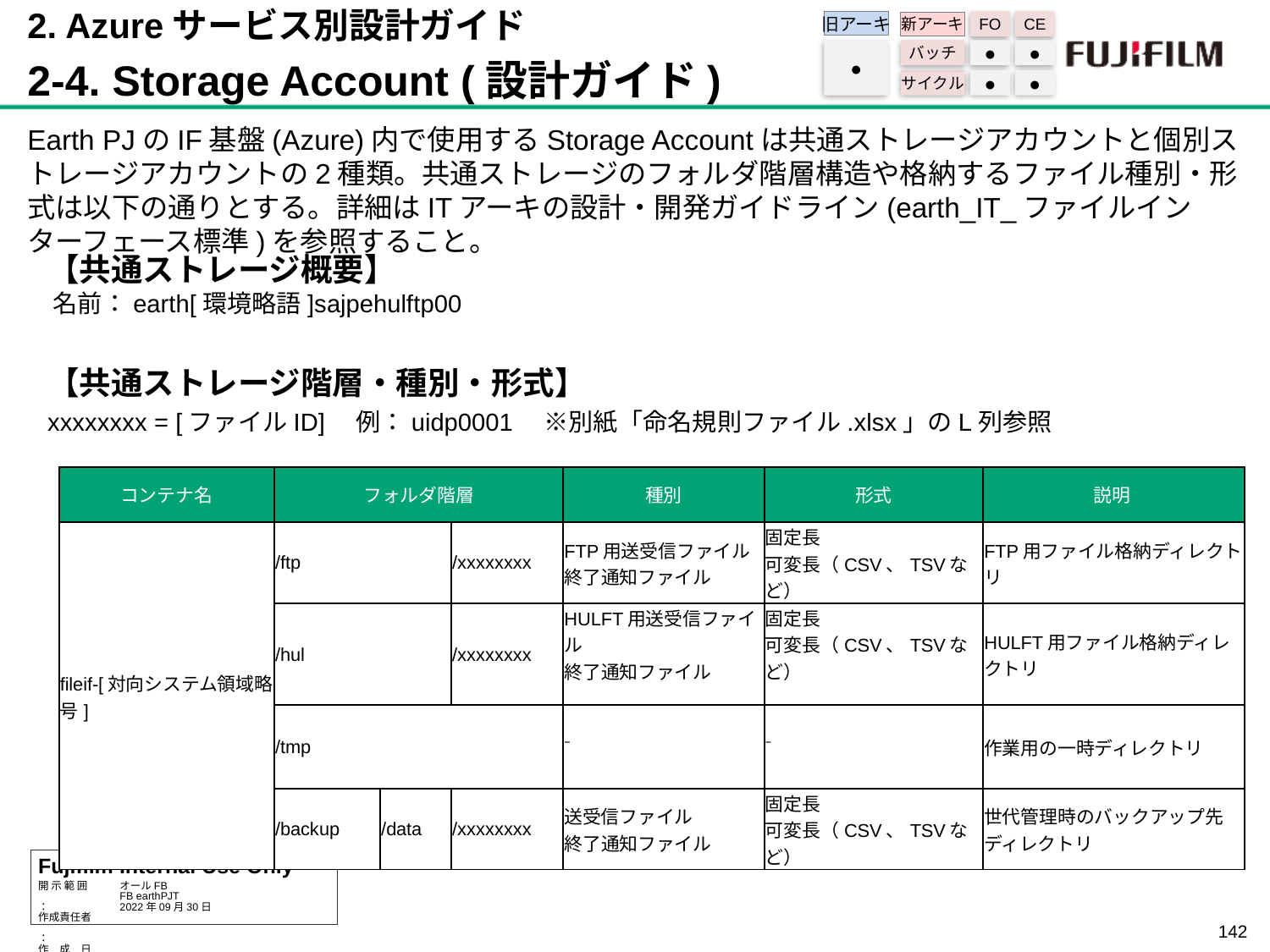

2. Azureサービス別設計ガイド
2-4. Storage Account (設計ガイド)
旧アーキ
FO
CE
新アーキ
バッチ
●
●
サイクル
●
●
●
Earth PJのIF基盤(Azure)内で使用するStorage Accountは共通ストレージアカウントと個別ストレージアカウントの2種類。共通ストレージのフォルダ階層構造や格納するファイル種別・形式は以下の通りとする。詳細はITアーキの設計・開発ガイドライン(earth_IT_ファイルインターフェース標準)を参照すること。

【共通ストレージ概要】
 名前：earth[環境略語]sajpehulftp00

【共通ストレージ階層・種別・形式】
xxxxxxxx = [ファイルID]　例：uidp0001　※別紙「命名規則ファイル.xlsx」のL列参照

| コンテナ名 | フォルダ階層 |  |  | 種別 | 形式 | 説明 |
| --- | --- | --- | --- | --- | --- | --- |
| fileif-[対向システム領域略号] | /ftp |  | /xxxxxxxx | FTP用送受信ファイル 終了通知ファイル | 固定長 可変長（CSV、TSVなど） | FTP用ファイル格納ディレクトリ |
|  | /hul |  | /xxxxxxxx | HULFT用送受信ファイル 終了通知ファイル | 固定長 可変長（CSV、TSVなど） | HULFT用ファイル格納ディレクトリ |
|  | /tmp |  |  | ⁻ | ⁻ | 作業用の一時ディレクトリ |
|  | /backup | /data | /xxxxxxxx | 送受信ファイル 終了通知ファイル | 固定長 可変長（CSV、TSVなど） | 世代管理時のバックアップ先ディレクトリ |
142